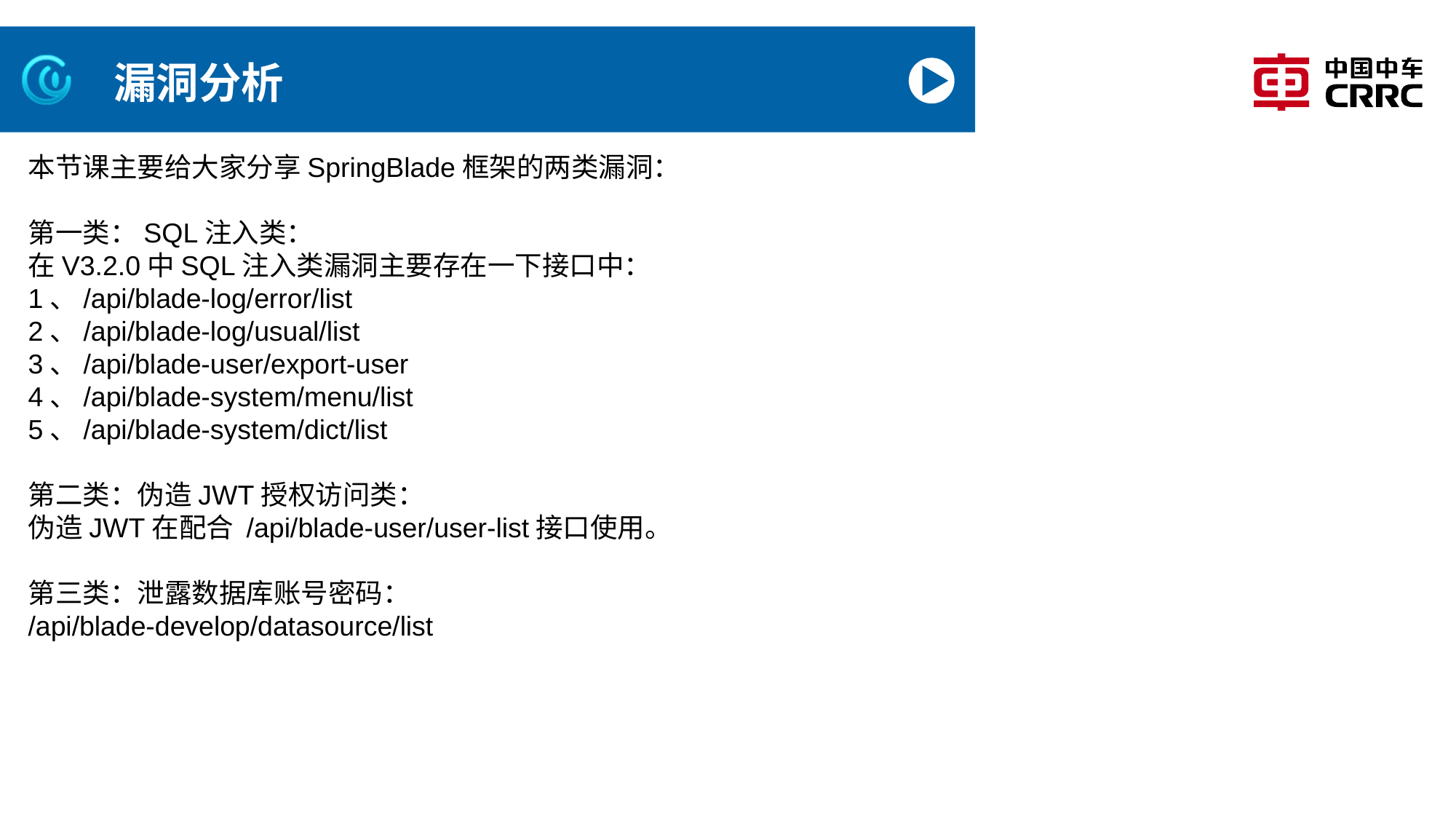

# 漏洞分析
本节课主要给大家分享SpringBlade框架的两类漏洞：

第一类：SQL注入类：
在V3.2.0中SQL注入类漏洞主要存在一下接口中：
1、/api/blade-log/error/list
2、/api/blade-log/usual/list
3、/api/blade-user/export-user
4、/api/blade-system/menu/list
5、/api/blade-system/dict/list

第二类：伪造JWT授权访问类：
伪造JWT在配合 /api/blade-user/user-list接口使用。

第三类：泄露数据库账号密码：
/api/blade-develop/datasource/list
107